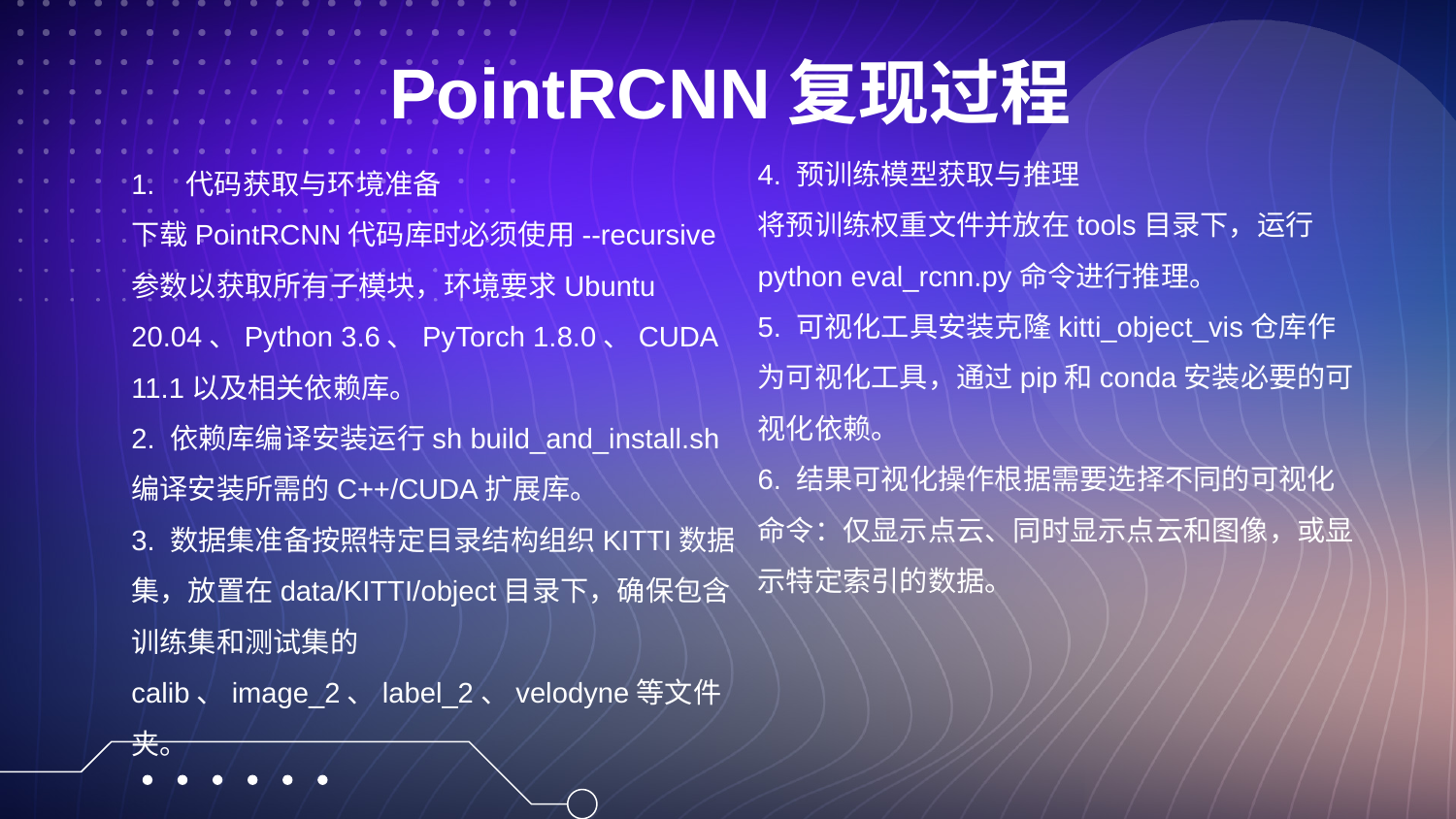

PointRCNN复现过程
4. 预训练模型获取与推理
将预训练权重文件并放在tools目录下，运行python eval_rcnn.py命令进行推理。
5. 可视化工具安装克隆kitti_object_vis仓库作为可视化工具，通过pip和conda安装必要的可视化依赖。
6. 结果可视化操作根据需要选择不同的可视化命令：仅显示点云、同时显示点云和图像，或显示特定索引的数据。
代码获取与环境准备
下载PointRCNN代码库时必须使用--recursive参数以获取所有子模块，环境要求Ubuntu 20.04、Python 3.6、PyTorch 1.8.0、CUDA 11.1以及相关依赖库。
2. 依赖库编译安装运行sh build_and_install.sh编译安装所需的C++/CUDA扩展库。
3. 数据集准备按照特定目录结构组织KITTI数据集，放置在data/KITTI/object目录下，确保包含训练集和测试集的calib、image_2、label_2、velodyne等文件夹。